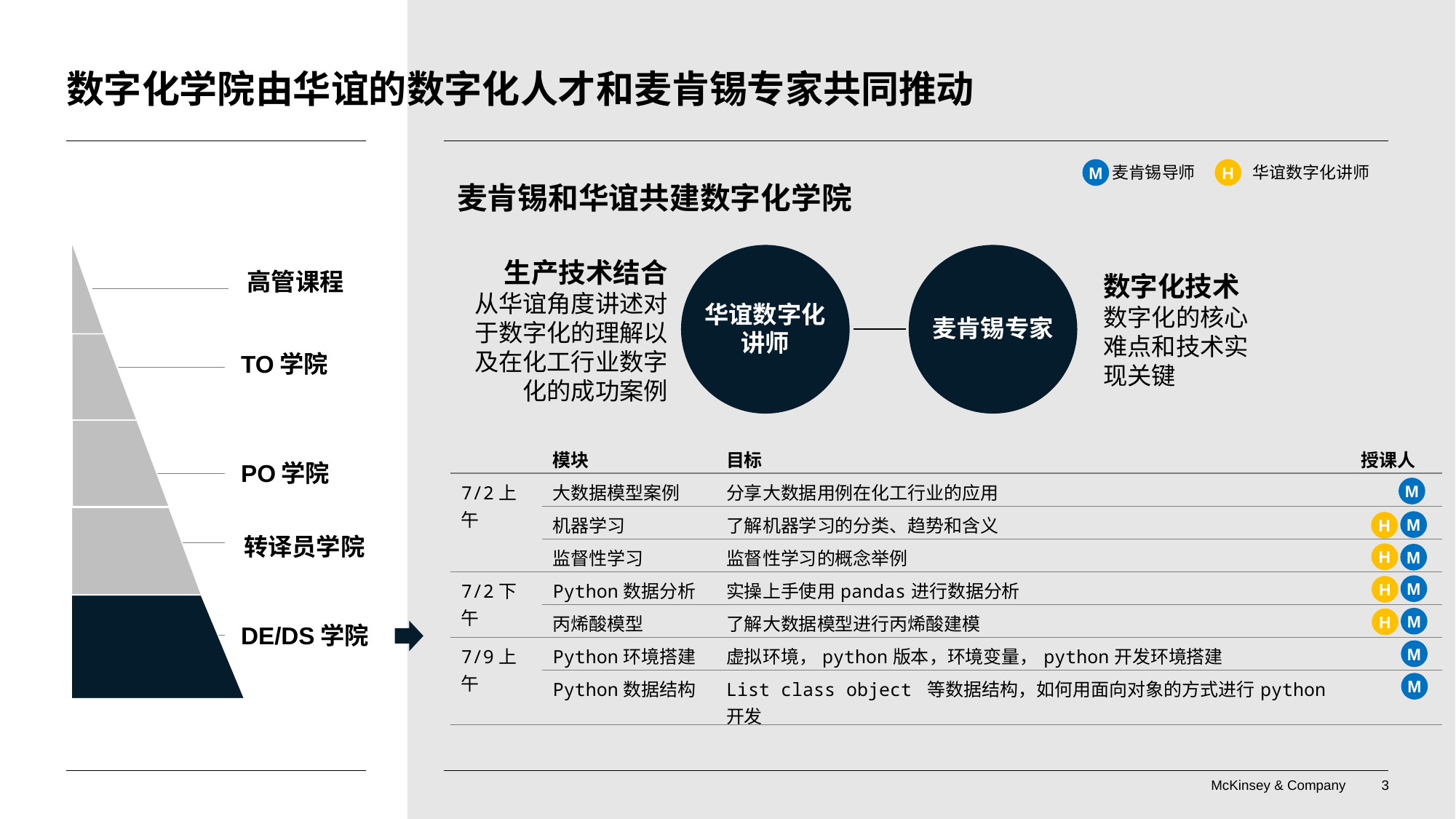

# 数字化学院由华谊的数字化人才和麦肯锡专家共同推动

M
H
麦肯锡导师
华谊数字化讲师
麦肯锡和华谊共建数字化学院

华谊数字化
讲师
麦肯锡专家
生产技术结合
从华谊角度讲述对于数字化的理解以及在化工行业数字化的成功案例
高管课程
数字化技术
数字化的核心难点和技术实现关键

TO学院

|  | 模块 | 目标 | 授课人 |
| --- | --- | --- | --- |
| 7/2上午 | 大数据模型案例 | 分享大数据用例在化工行业的应用 |  |
|  | 机器学习 | 了解机器学习的分类、趋势和含义 |  |
|  | 监督性学习 | 监督性学习的概念举例 |  |
| 7/2下午 | Python数据分析 | 实操上手使用pandas进行数据分析 |  |
|  | 丙烯酸模型 | 了解大数据模型进行丙烯酸建模 |  |
| 7/9上午 | Python环境搭建 | 虚拟环境，python版本，环境变量，python开发环境搭建 |  |
|  | Python数据结构 | List class object 等数据结构，如何用面向对象的方式进行python开发 |  |
PO学院
M

M
H
转译员学院
H
M
M
H

M
H
DE/DS学院

M
M